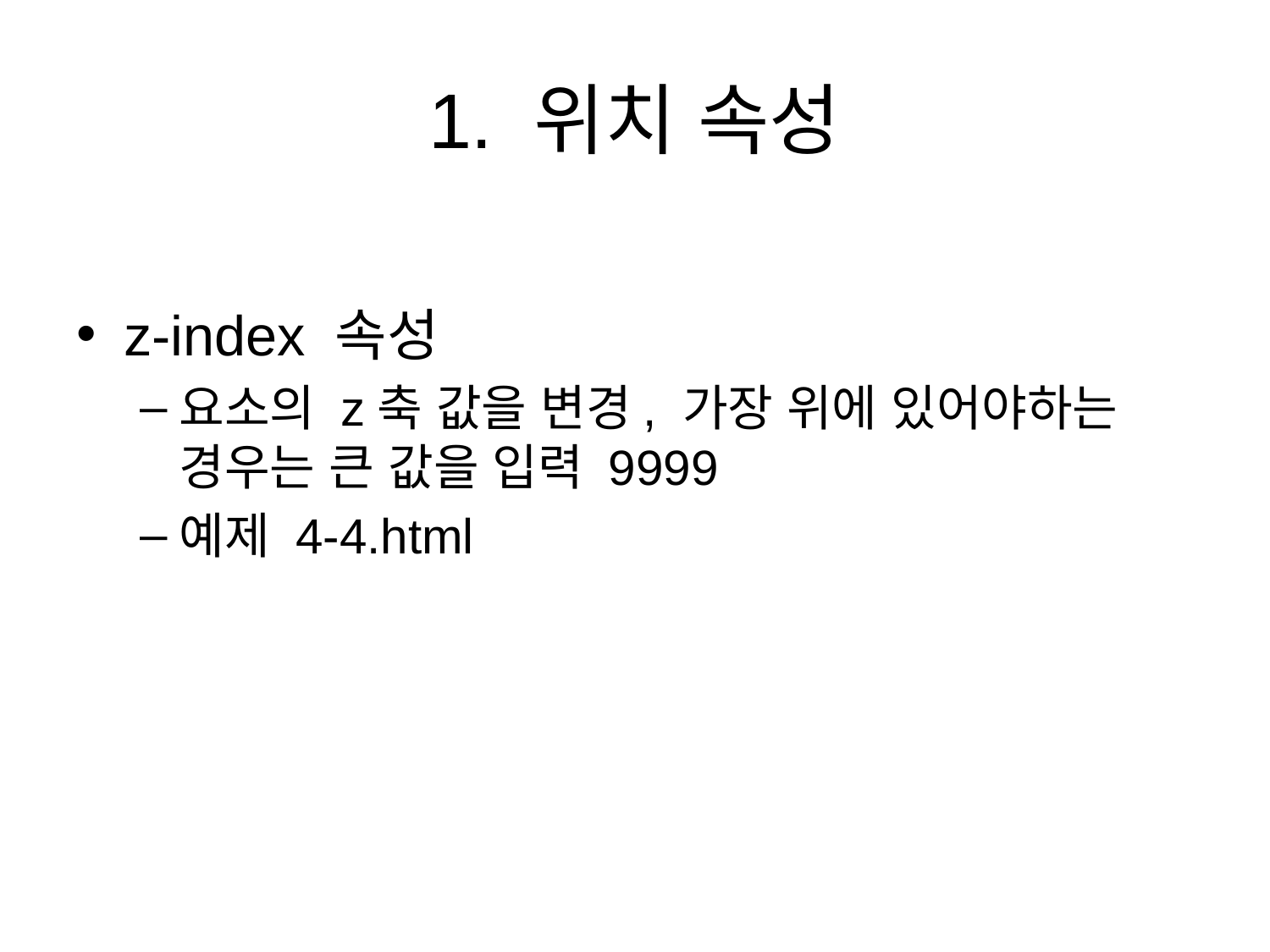

# 1. 위치 속성

z-index 속성
요소의 z축 값을 변경, 가장 위에 있어야하는 경우는 큰 값을 입력 9999
예제 4-4.html